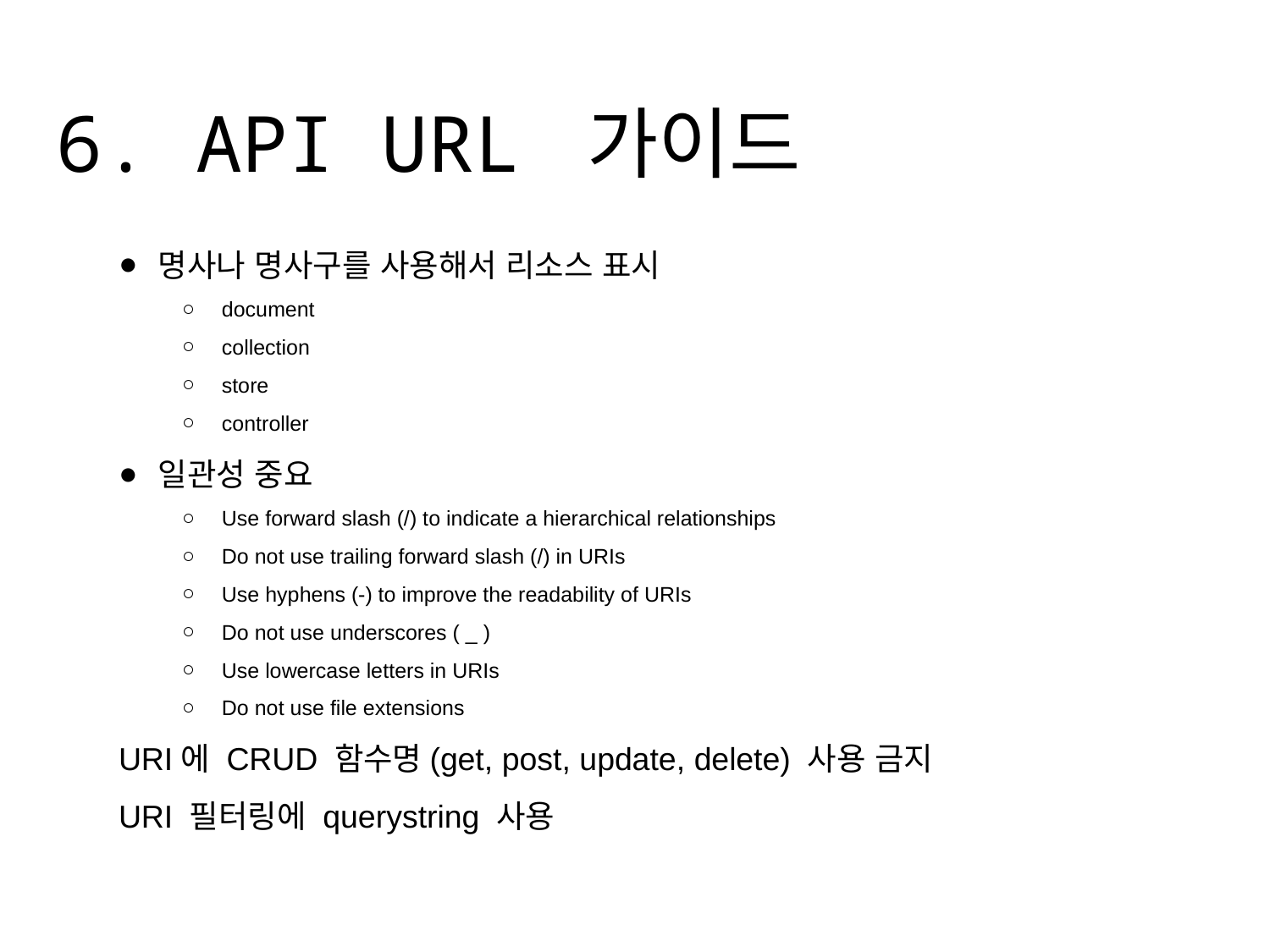

# 6. API URL 가이드
명사나 명사구를 사용해서 리소스 표시
document
collection
store
controller
일관성 중요
Use forward slash (/) to indicate a hierarchical relationships
Do not use trailing forward slash (/) in URIs
Use hyphens (-) to improve the readability of URIs
Do not use underscores ( _ )
Use lowercase letters in URIs
Do not use file extensions
URI에 CRUD 함수명(get, post, update, delete) 사용 금지
URI 필터링에 querystring 사용